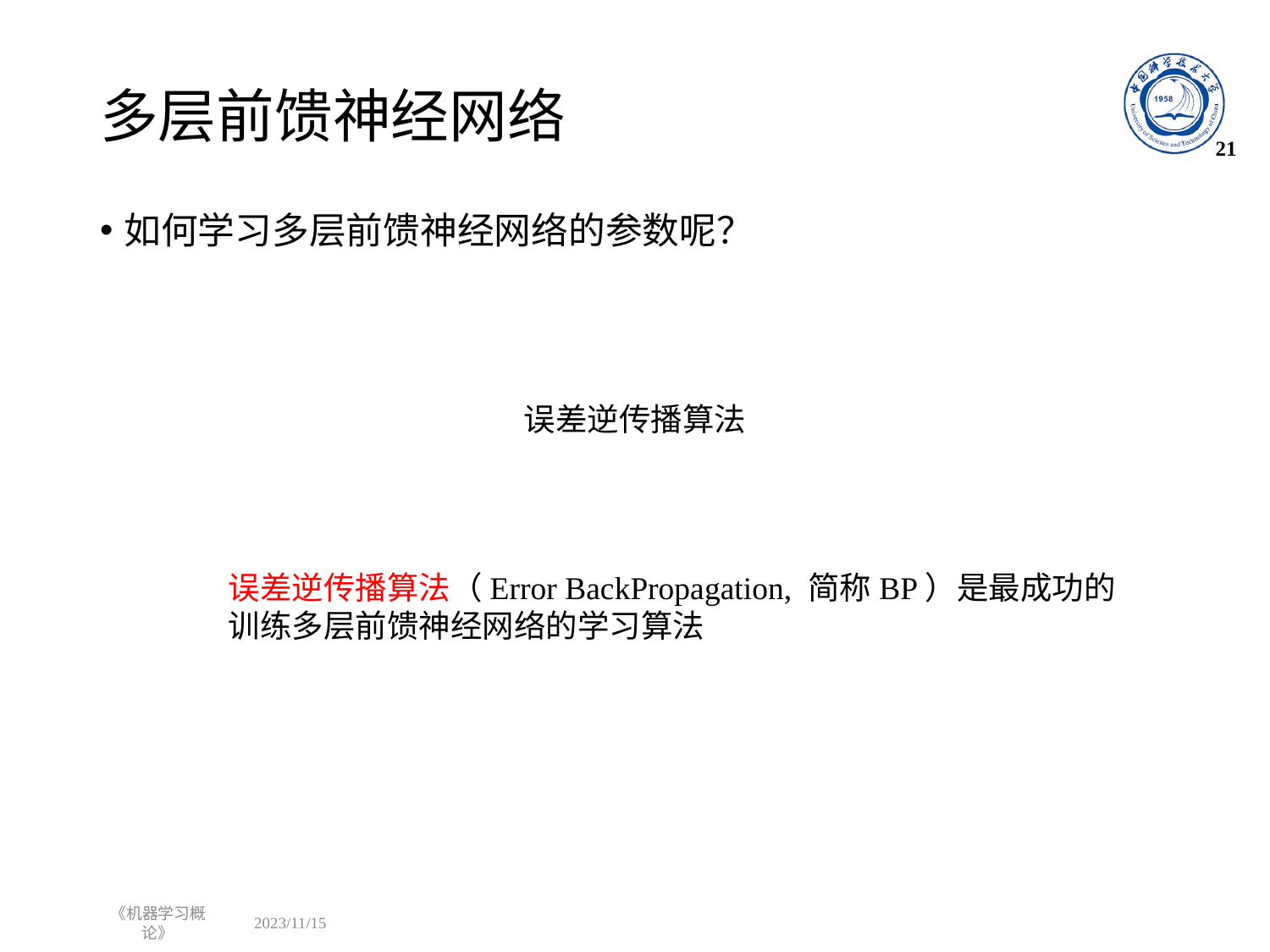

# 多层前馈神经网络
21
如何学习多层前馈神经网络的参数呢？
误差逆传播算法
误差逆传播算法（Error BackPropagation, 简称BP）是最成功的训练多层前馈神经网络的学习算法
《机器学习概论》
2023/11/15